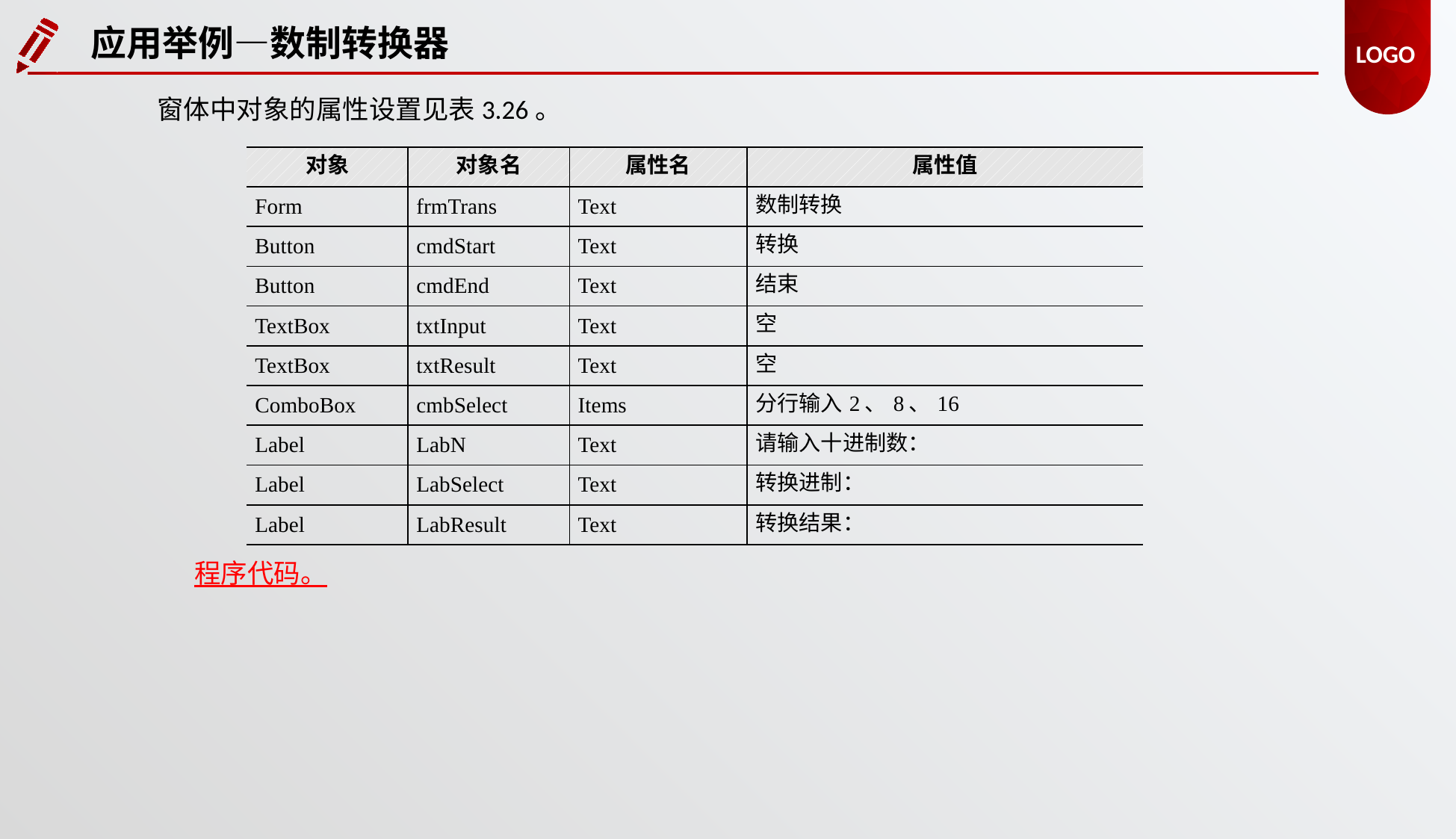

应用举例—数制转换器
窗体中对象的属性设置见表3.26。
| 对象 | 对象名 | 属性名 | 属性值 |
| --- | --- | --- | --- |
| Form | frmTrans | Text | 数制转换 |
| Button | cmdStart | Text | 转换 |
| Button | cmdEnd | Text | 结束 |
| TextBox | txtInput | Text | 空 |
| TextBox | txtResult | Text | 空 |
| ComboBox | cmbSelect | Items | 分行输入2、8、16 |
| Label | LabN | Text | 请输入十进制数： |
| Label | LabSelect | Text | 转换进制： |
| Label | LabResult | Text | 转换结果： |
程序代码。